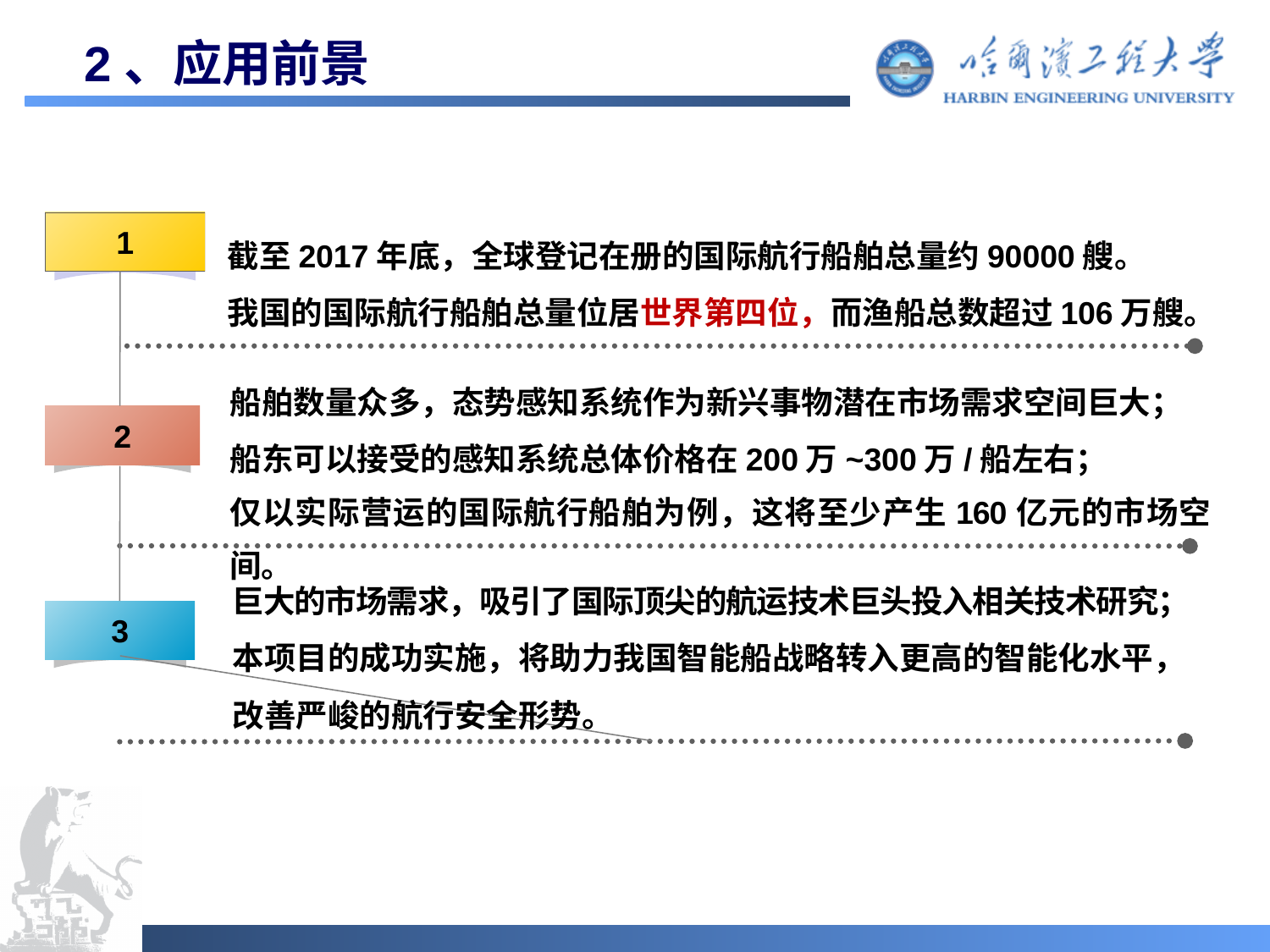

2、应用前景
截至2017年底，全球登记在册的国际航行船舶总量约90000艘。
我国的国际航行船舶总量位居世界第四位，而渔船总数超过106万艘。
1

船舶数量众多，态势感知系统作为新兴事物潜在市场需求空间巨大；
船东可以接受的感知系统总体价格在200万~300万/船左右；
仅以实际营运的国际航行船舶为例，这将至少产生160亿元的市场空间。
2

巨大的市场需求，吸引了国际顶尖的航运技术巨头投入相关技术研究；
本项目的成功实施，将助力我国智能船战略转入更高的智能化水平，改善严峻的航行安全形势。
3